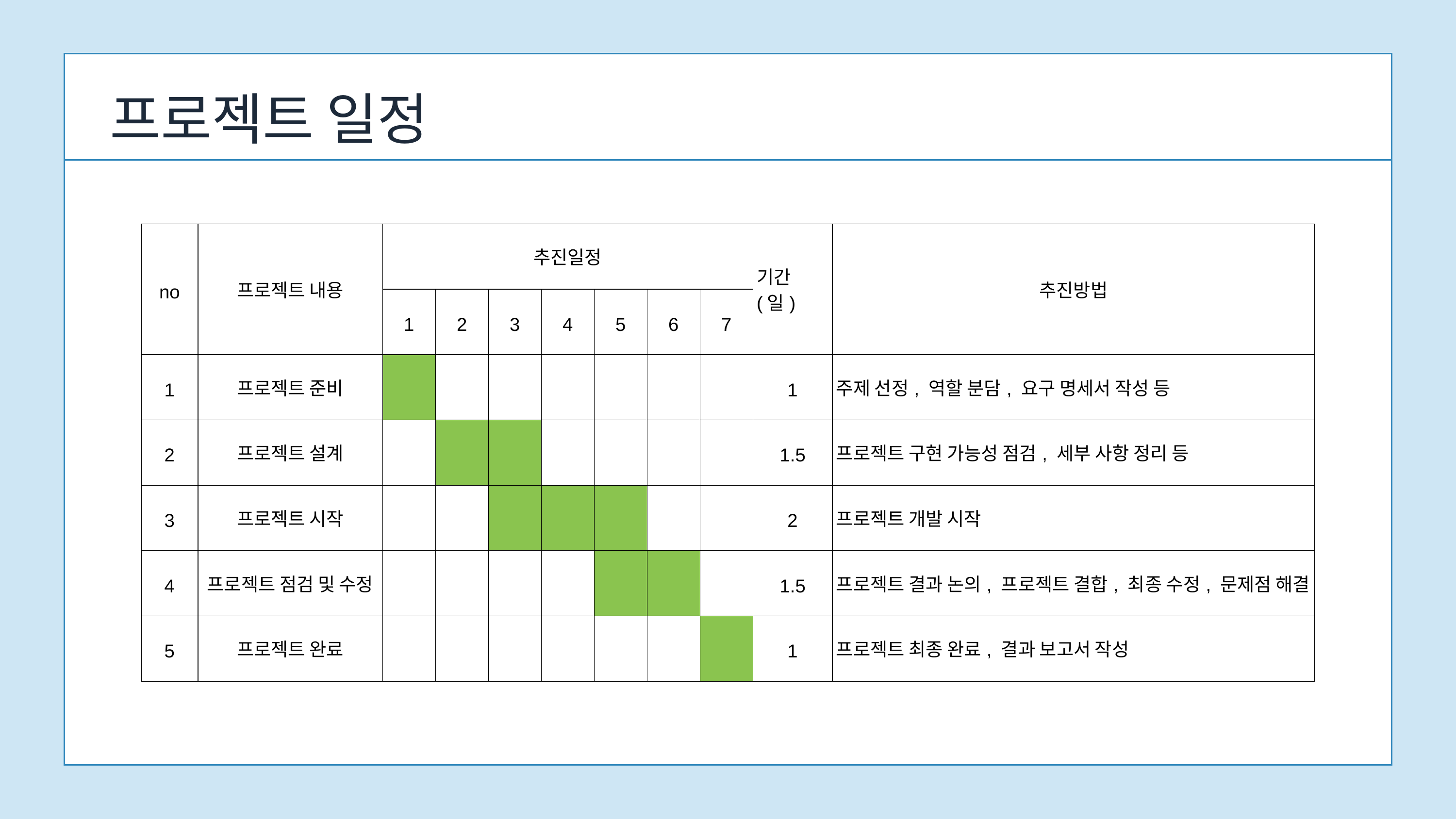

프로젝트 일정

| no | 프로젝트 내용 | 추진일정 | 추진일정 | 추진일정 | 추진일정 | 추진일정 | 추진일정 | 추진일정 | 기간(일) | 추진방법 |
| --- | --- | --- | --- | --- | --- | --- | --- | --- | --- | --- |
| no | 프로젝트 내용 | 1 | 2 | 3 | 4 | 5 | 6 | 7 | 기간(일) | 추진방법 |
| 1 | 프로젝트 준비 |  |  |  |  |  |  |  | 1 | 주제 선정, 역할 분담, 요구 명세서 작성 등 |
| 2 | 프로젝트 설계 |  |  |  |  |  |  |  | 1.5 | 프로젝트 구현 가능성 점검, 세부 사항 정리 등 |
| 3 | 프로젝트 시작 |  |  |  |  |  |  |  | 2 | 프로젝트 개발 시작 |
| 4 | 프로젝트 점검 및 수정 |  |  |  |  |  |  |  | 1.5 | 프로젝트 결과 논의, 프로젝트 결합, 최종 수정, 문제점 해결 |
| 5 | 프로젝트 완료 |  |  |  |  |  |  |  | 1 | 프로젝트 최종 완료, 결과 보고서 작성 |